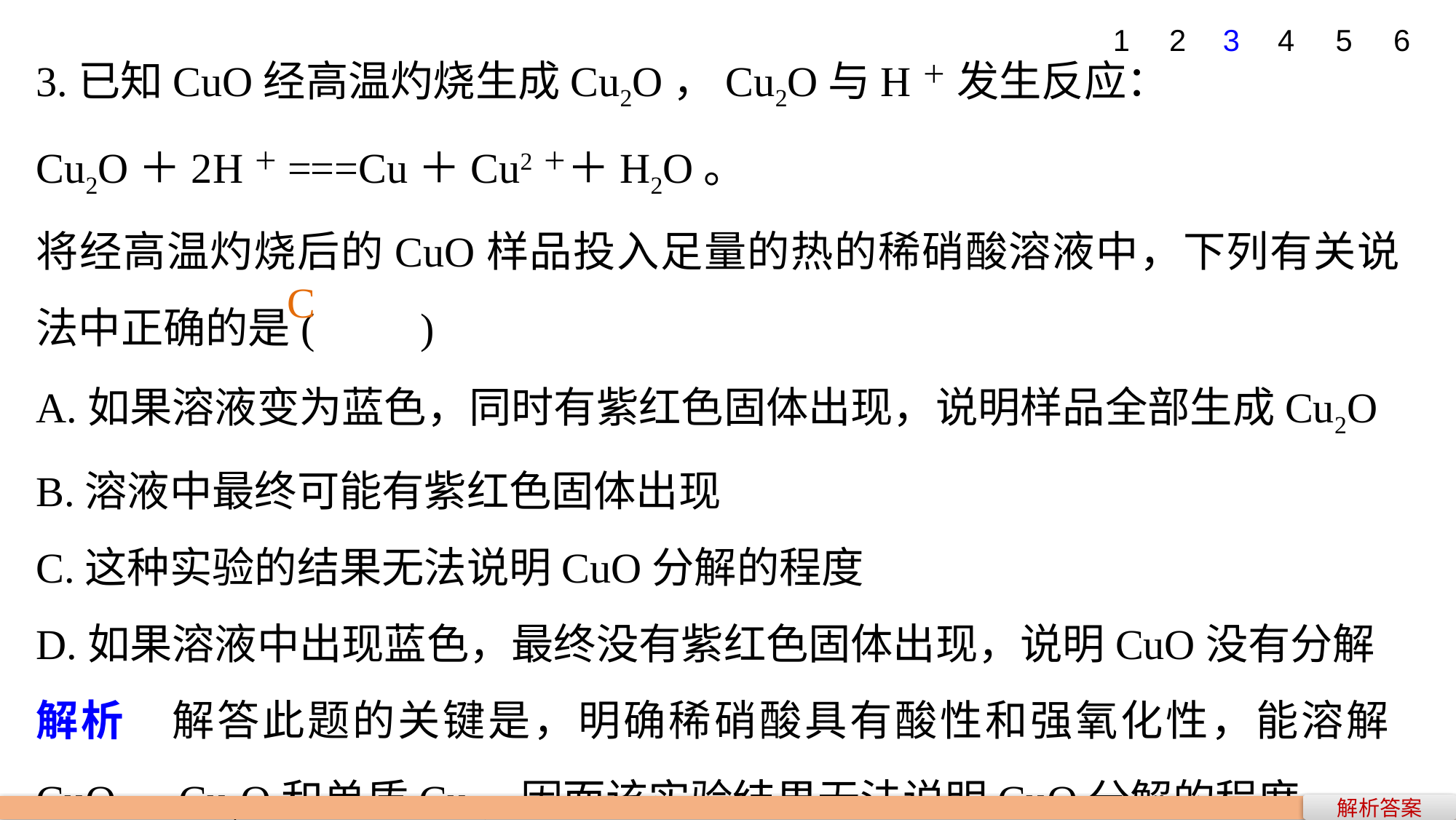

1
2
3
4
5
6
3.已知CuO经高温灼烧生成Cu2O，Cu2O与H＋ 发生反应：
Cu2O＋2H＋===Cu＋Cu2＋＋H2O。
将经高温灼烧后的CuO样品投入足量的热的稀硝酸溶液中，下列有关说法中正确的是(　　)
A.如果溶液变为蓝色，同时有紫红色固体出现，说明样品全部生成Cu2O
B.溶液中最终可能有紫红色固体出现
C.这种实验的结果无法说明CuO分解的程度
D.如果溶液中出现蓝色，最终没有紫红色固体出现，说明CuO没有分解
解析　解答此题的关键是，明确稀硝酸具有酸性和强氧化性，能溶解CuO、Cu2O和单质Cu，因而该实验结果无法说明CuO分解的程度。
C
解析答案